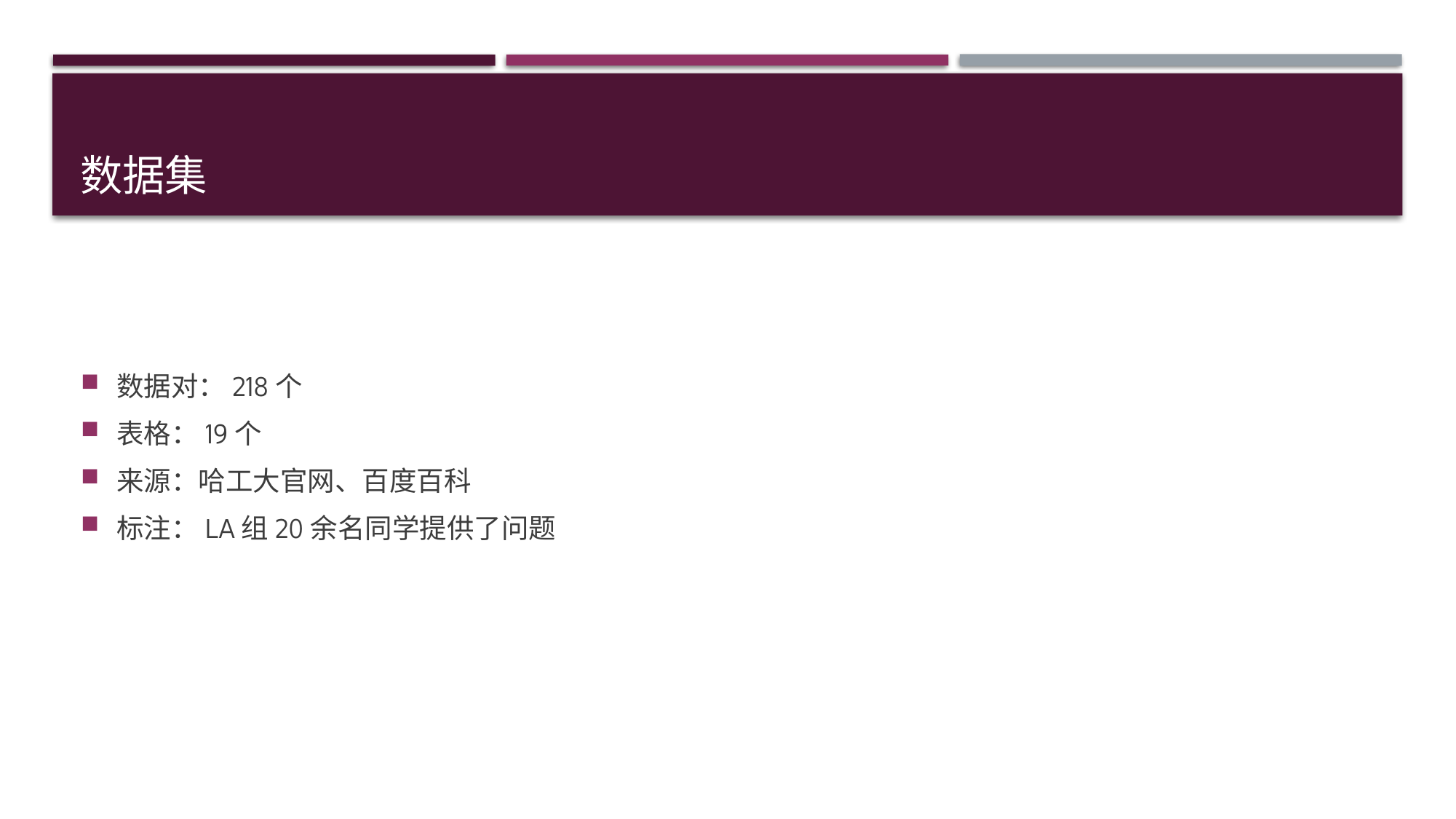

# 数据集
数据对：218个
表格：19个
来源：哈工大官网、百度百科
标注：LA组20余名同学提供了问题